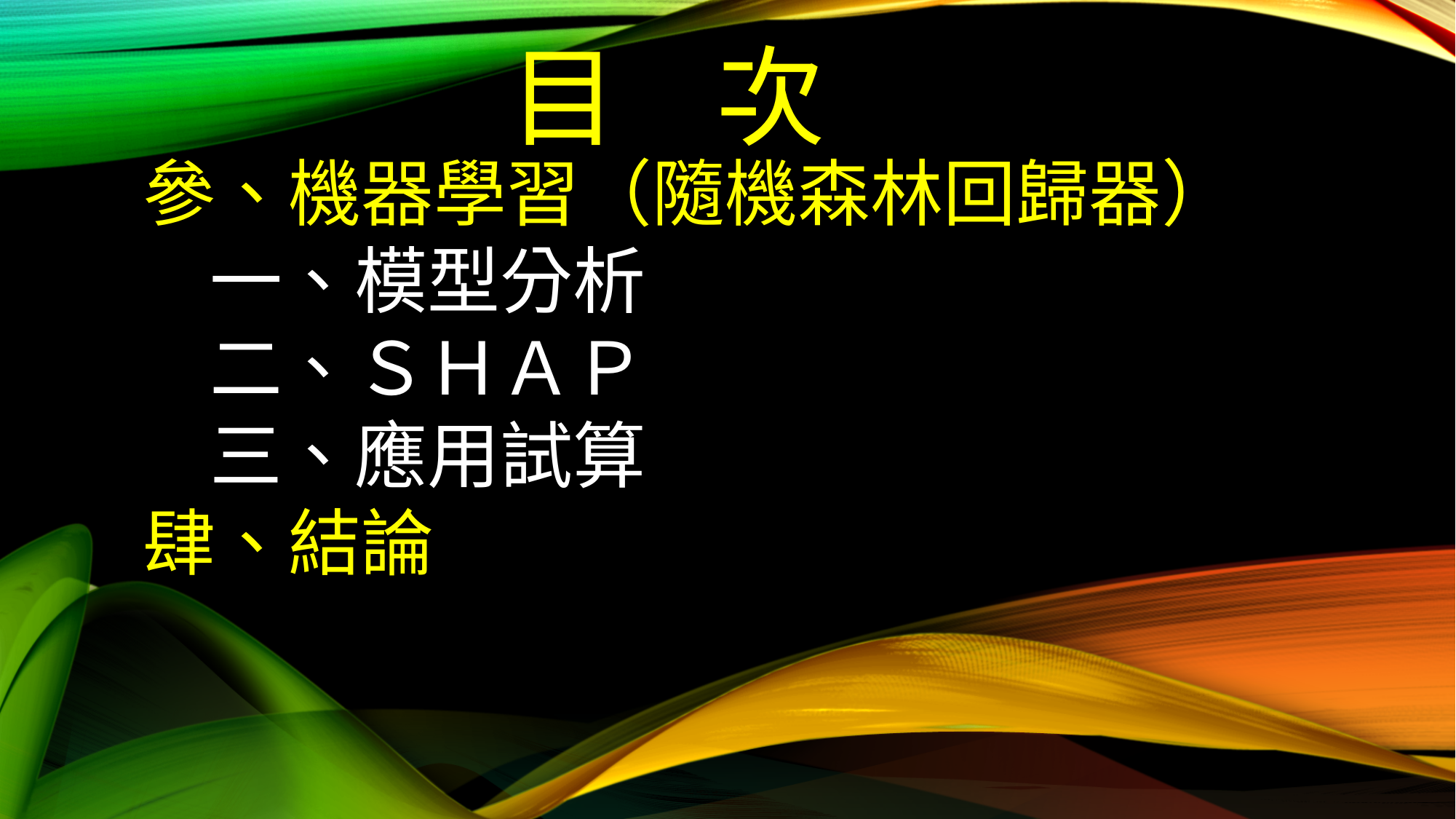

# 目    次
參、機器學習（隨機森林回歸器）
   一、模型分析
   二、ＳＨＡＰ
   三、應用試算
肆、結論